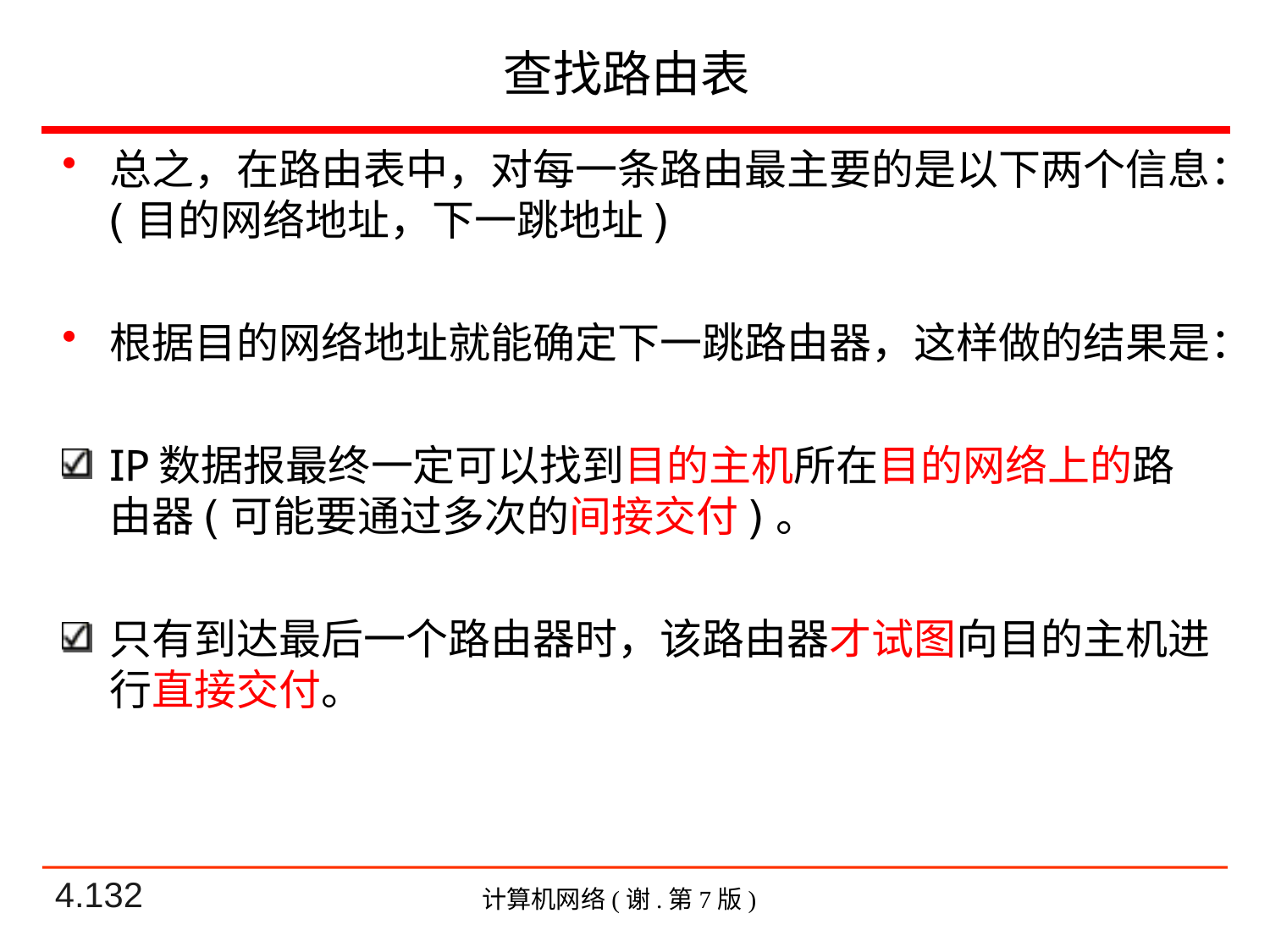

# 查找路由表
总之，在路由表中，对每一条路由最主要的是以下两个信息：(目的网络地址，下一跳地址)

根据目的网络地址就能确定下一跳路由器，这样做的结果是：

IP数据报最终一定可以找到目的主机所在目的网络上的路由器(可能要通过多次的间接交付)。

只有到达最后一个路由器时，该路由器才试图向目的主机进行直接交付。